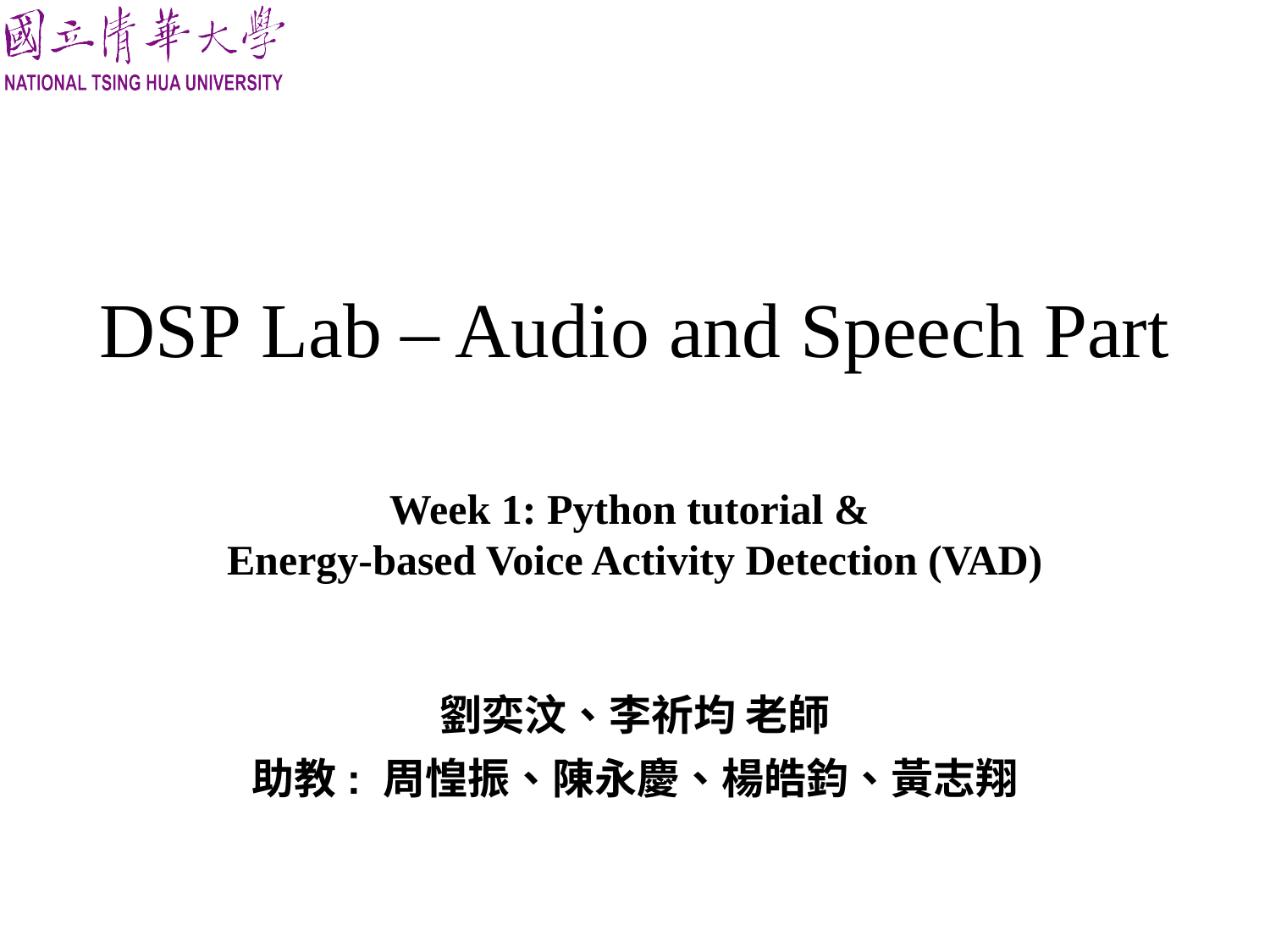

# DSP Lab – Audio and Speech Part
Week 1: Python tutorial &
Energy-based Voice Activity Detection (VAD)
劉奕汶、李祈均 老師
助教: 周惶振、陳永慶、楊皓鈞、黃志翔